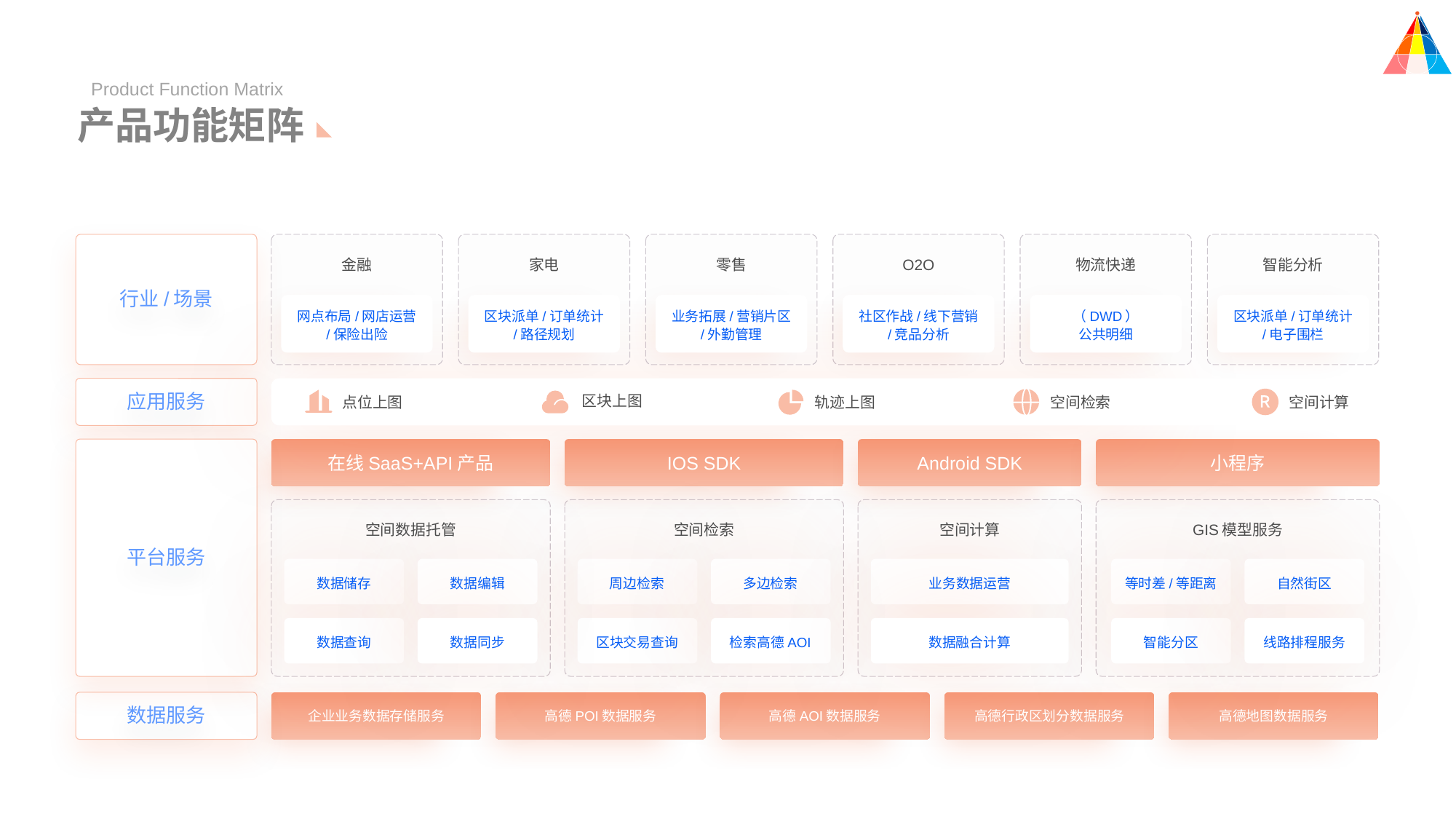

Product Function Matrix
产品功能矩阵

金融
家电
零售
O2O
物流快递
智能分析
行业/场景

网点布局/网店运营
/保险出险
区块派单/订单统计
/路径规划
业务拓展/营销片区
/外勤管理
社区作战/线下营销
/竞品分析
（DWD）
公共明细
区块派单/订单统计
/电子围栏

应用服务

区块上图

点位上图
轨迹上图
空间检索
空间计算

在线SaaS+API产品
IOS SDK
Android SDK
小程序

空间数据托管
空间检索
空间计算
GIS模型服务
平台服务

数据储存
数据编辑
周边检索
多边检索
业务数据运营
等时差/等距离
自然街区

数据查询
数据同步
区块交易查询
检索高德AOI
数据融合计算
智能分区
线路排程服务

数据服务
企业业务数据存储服务
高德POI数据服务
高德AOI数据服务
高德行政区划分数据服务
高德地图数据服务